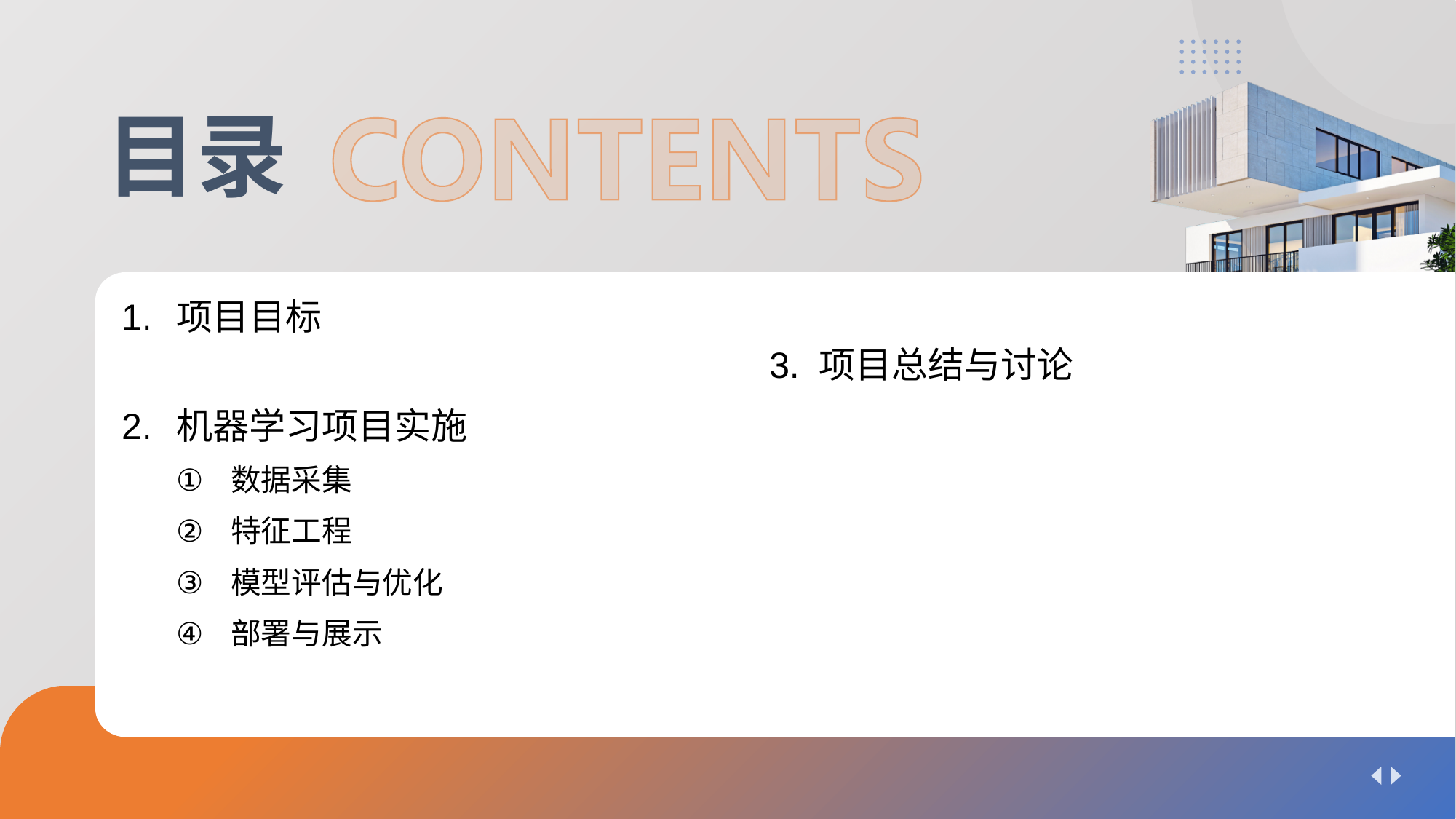

# 目录
项目目标
机器学习项目实施
数据采集
特征工程
模型评估与优化
部署与展示
3. 项目总结与讨论